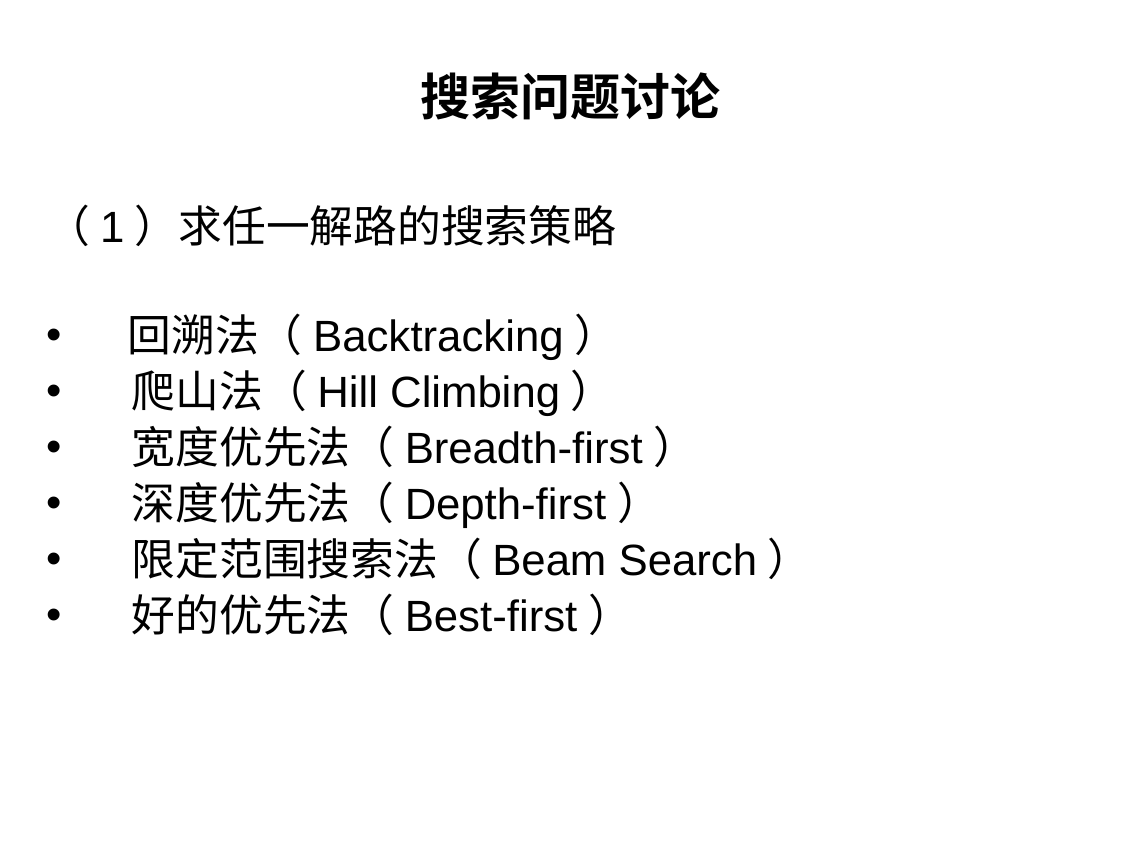

# 搜索问题讨论
（1）求任一解路的搜索策略
   回溯法（Backtracking）
　爬山法（Hill Climbing）
　宽度优先法（Breadth-first）
　深度优先法（Depth-first）
　限定范围搜索法（Beam Search）
　好的优先法（Best-first）